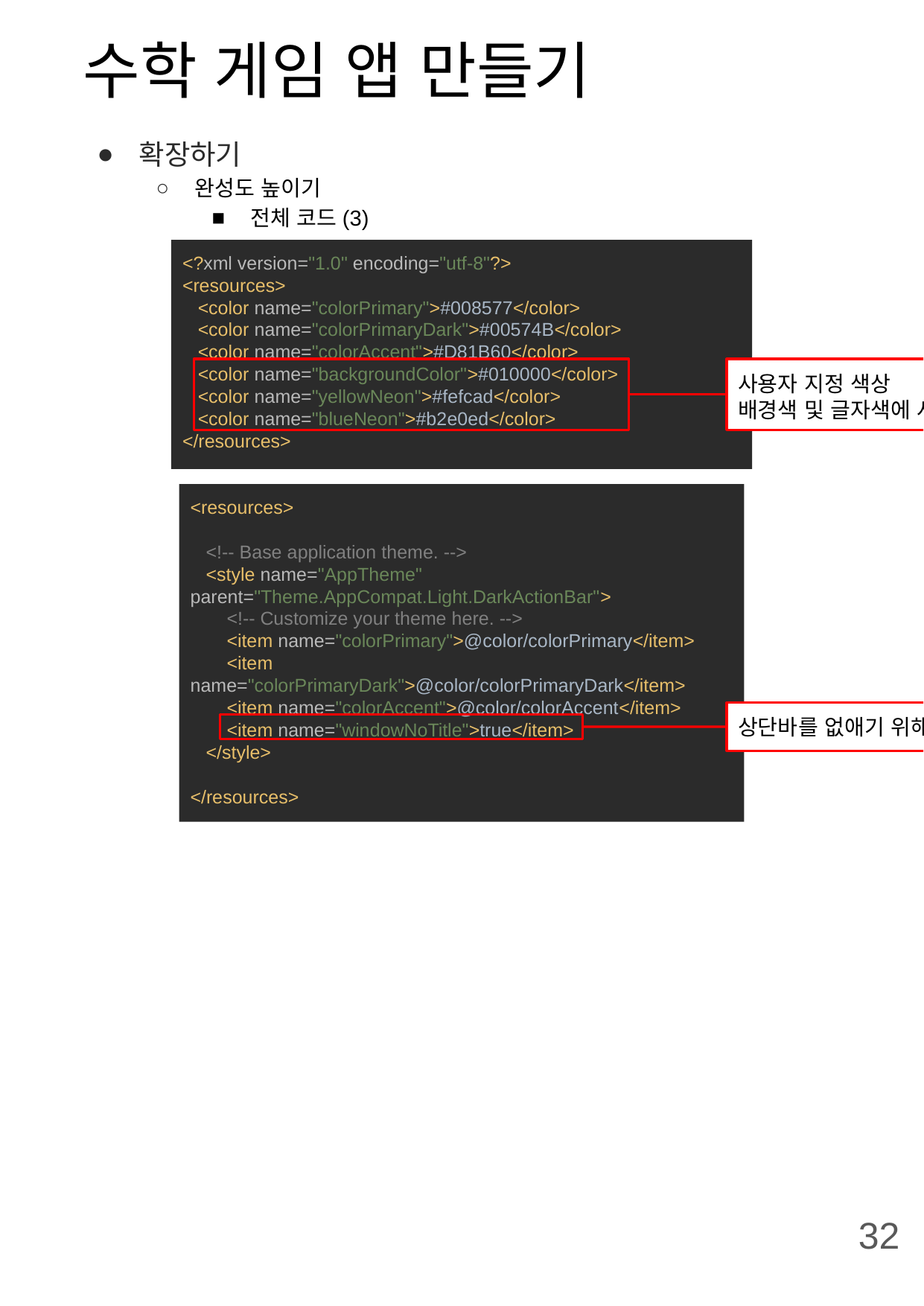

# 수학 게임 앱 만들기
확장하기
완성도 높이기
전체 코드(3)

<?xml version="1.0" encoding="utf-8"?>
<resources>
   <color name="colorPrimary">#008577</color>
   <color name="colorPrimaryDark">#00574B</color>
   <color name="colorAccent">#D81B60</color>
   <color name="backgroundColor">#010000</color>
   <color name="yellowNeon">#fefcad</color>
   <color name="blueNeon">#b2e0ed</color>
</resources>

사용자 지정 색상
배경색 및 글자색에 사용
<resources>

   <!-- Base application theme. -->
   <style name="AppTheme" parent="Theme.AppCompat.Light.DarkActionBar">
       <!-- Customize your theme here. -->
       <item name="colorPrimary">@color/colorPrimary</item>
       <item name="colorPrimaryDark">@color/colorPrimaryDark</item>
       <item name="colorAccent">@color/colorAccent</item>
       <item name="windowNoTitle">true</item>
   </style>

</resources>
상단바를 없애기 위해 태그 추가

32